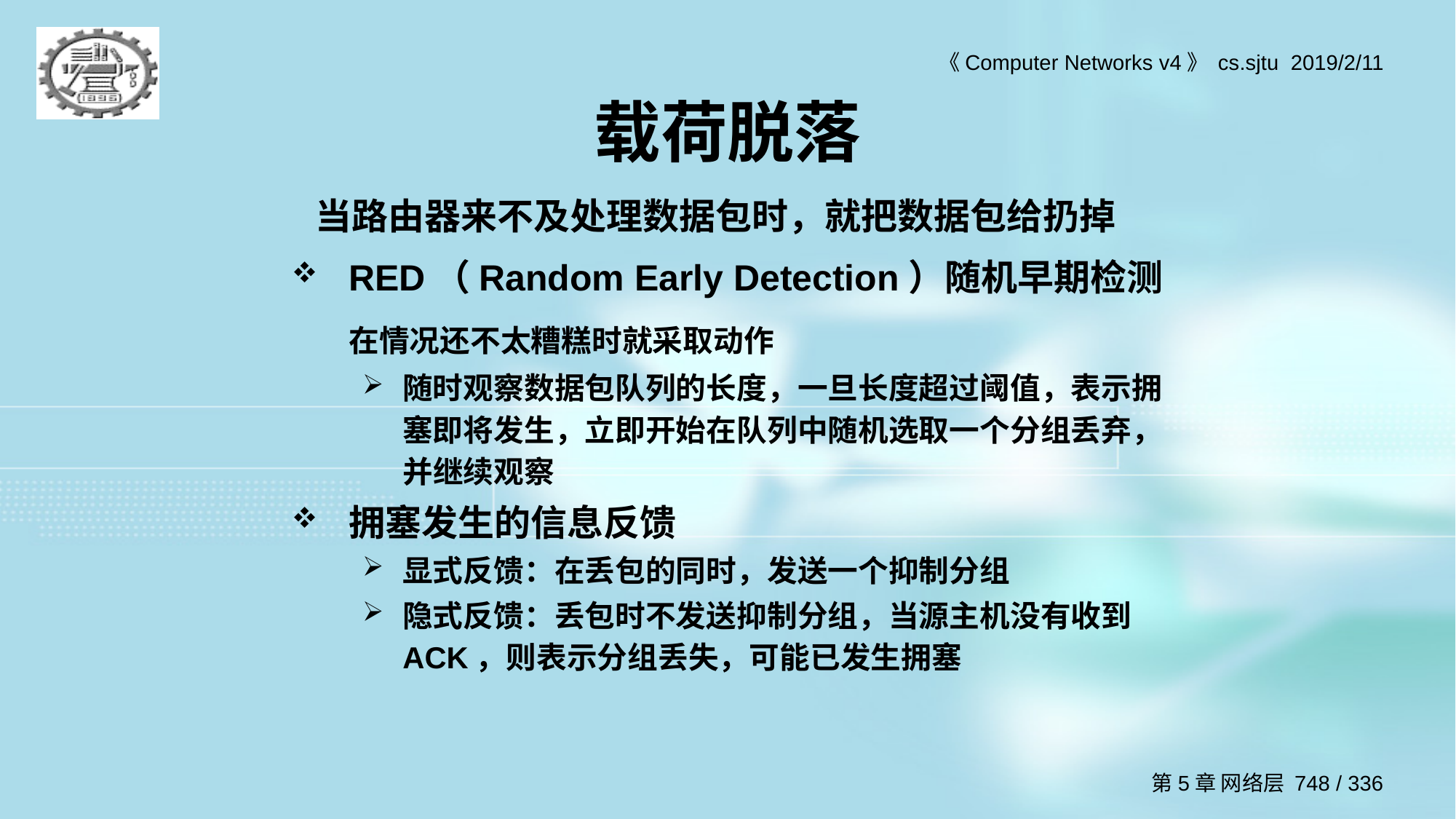

# 载荷脱落
当路由器来不及处理数据包时，就把数据包给扔掉
RED（Random Early Detection）随机早期检测
	在情况还不太糟糕时就采取动作
随时观察数据包队列的长度，一旦长度超过阈值，表示拥塞即将发生，立即开始在队列中随机选取一个分组丢弃，并继续观察
拥塞发生的信息反馈
显式反馈：在丢包的同时，发送一个抑制分组
隐式反馈：丢包时不发送抑制分组，当源主机没有收到ACK，则表示分组丢失，可能已发生拥塞